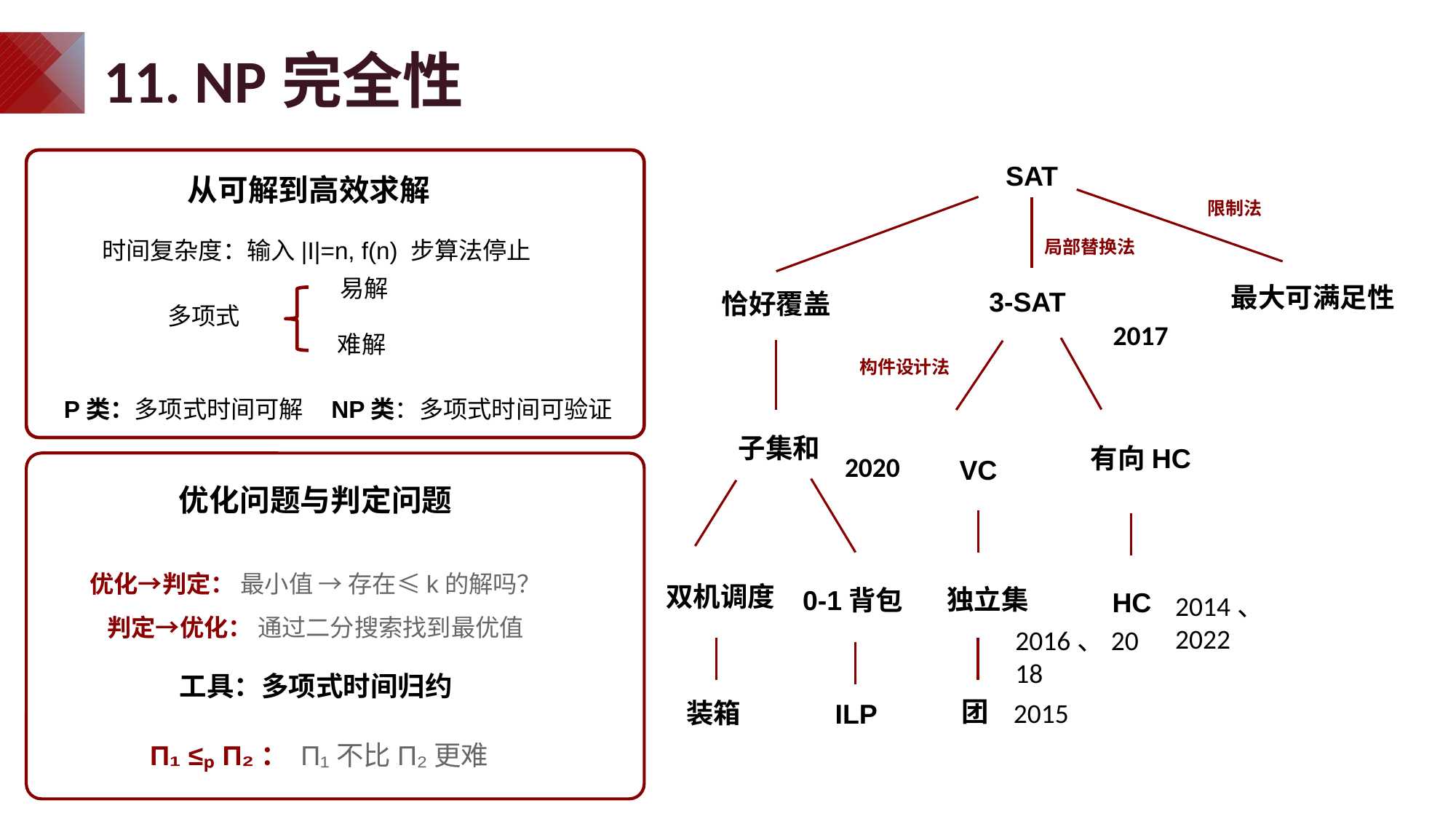

# 11. NP完全性

SAT
从可解到高效求解
下界证明方法
限制法
时间复杂度：输入|I|=n, f(n) 步算法停止

           多项式
局部替换法
易解
最大可满足性
3-SAT
恰好覆盖

2017
难解
构件设计法
P类：多项式时间可解    NP类：多项式时间可验证
子集和
有向HC
2020
VC

优化问题与判定问题

优化→判定： 最小值 → 存在≤k的解吗？
判定→优化： 通过二分搜索找到最优值

双机调度
独立集
0-1背包
HC
2014、2022
2016、2018
工具：多项式时间归约
团
装箱
2015
ILP
Π₁ ≤ₚ Π₂： Π₁不比Π₂更难